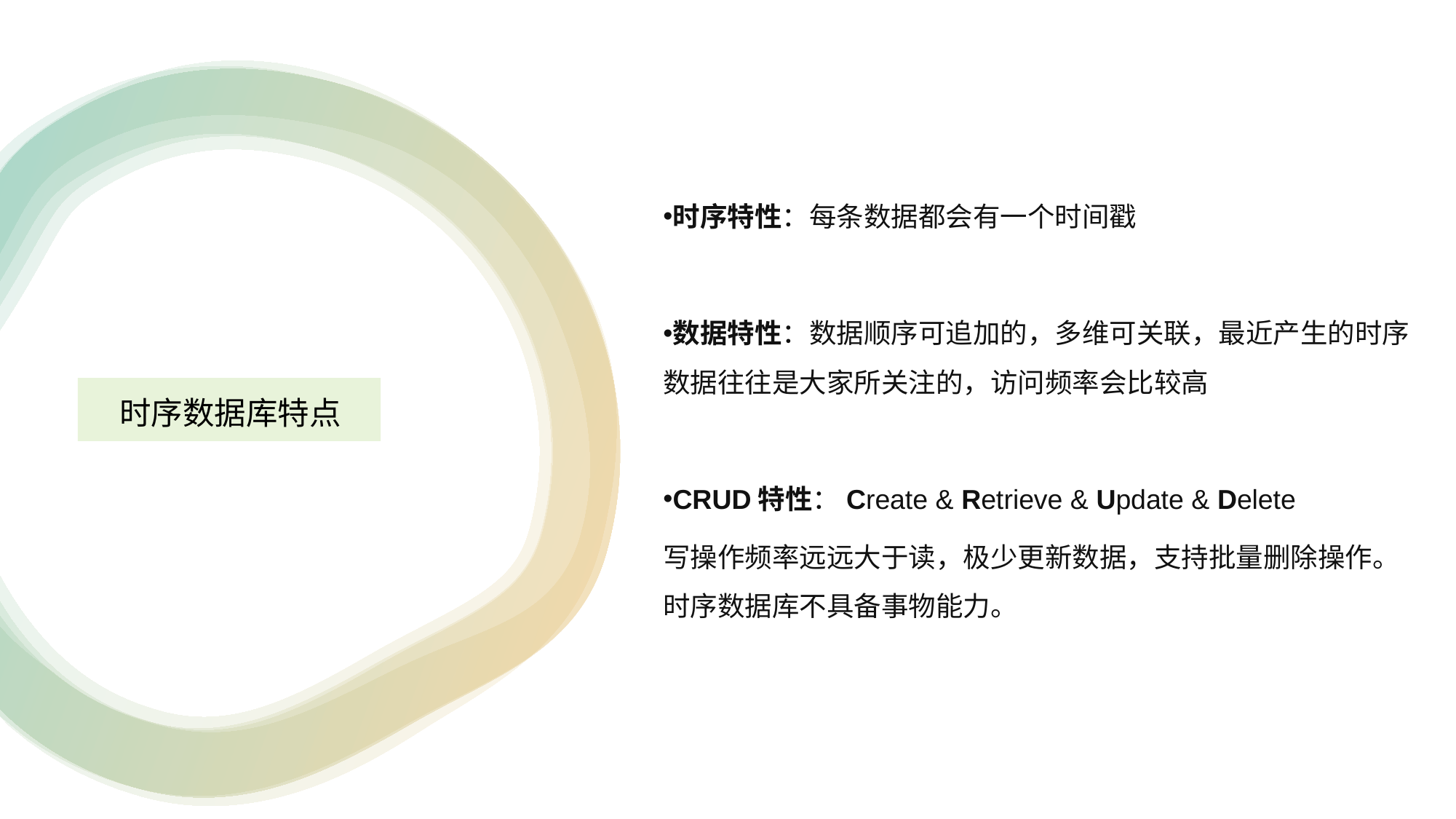

时序特性：每条数据都会有一个时间戳

数据特性：数据顺序可追加的，多维可关联，最近产生的时序数据往往是大家所关注的，访问频率会比较高

CRUD特性：Create & Retrieve & Update & Delete
写操作频率远远大于读，极少更新数据，支持批量删除操作。时序数据库不具备事物能力。
  时序数据库特点